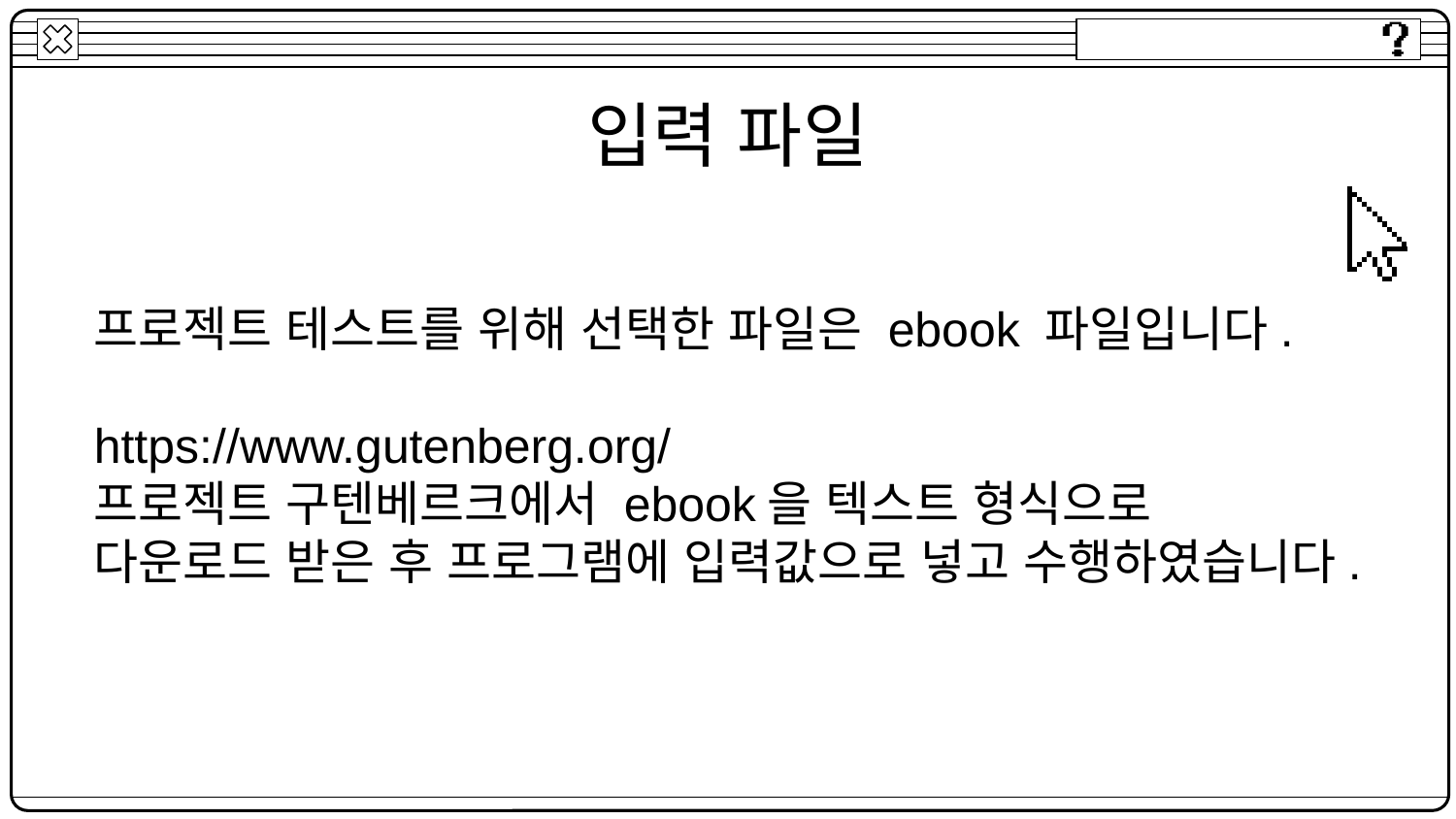

# 입력 파일

프로젝트 테스트를 위해 선택한 파일은 ebook 파일입니다.

https://www.gutenberg.org/
프로젝트 구텐베르크에서 ebook을 텍스트 형식으로
다운로드 받은 후 프로그램에 입력값으로 넣고 수행하였습니다.